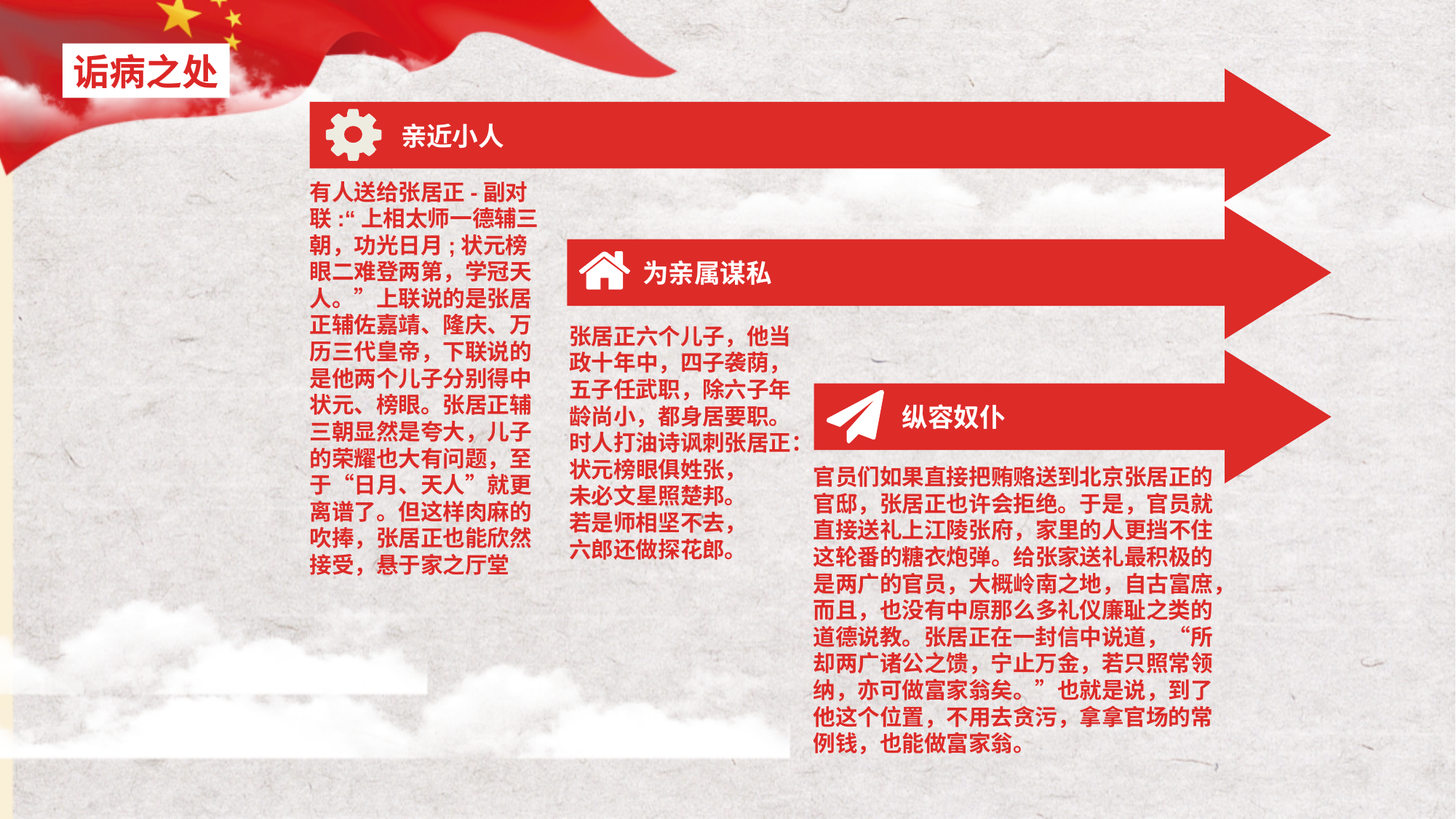

诟病之处

亲近小人
有人送给张居正-副对联:“上相太师一德辅三朝，功光日月;状元榜眼二难登两第，学冠天人。”上联说的是张居正辅佐嘉靖、隆庆、万历三代皇帝，下联说的是他两个儿子分别得中状元、榜眼。张居正辅三朝显然是夸大，儿子的荣耀也大有问题，至于“日月、天人”就更离谱了。但这样肉麻的吹捧，张居正也能欣然接受，悬于家之厅堂

为亲属谋私
张居正六个儿子，他当政十年中，四子袭荫，五子任武职，除六子年龄尚小，都身居要职。时人打油诗讽刺张居正：
状元榜眼俱姓张，
未必文星照楚邦。
若是师相坚不去，
六郎还做探花郎。

纵容奴仆
官员们如果直接把贿赂送到北京张居正的官邸，张居正也许会拒绝。于是，官员就直接送礼上江陵张府，家里的人更挡不住这轮番的糖衣炮弹。给张家送礼最积极的是两广的官员，大概岭南之地，自古富庶，而且，也没有中原那么多礼仪廉耻之类的道德说教。张居正在一封信中说道，“所却两广诸公之馈，宁止万金，若只照常领纳，亦可做富家翁矣。”也就是说，到了他这个位置，不用去贪污，拿拿官场的常例钱，也能做富家翁。